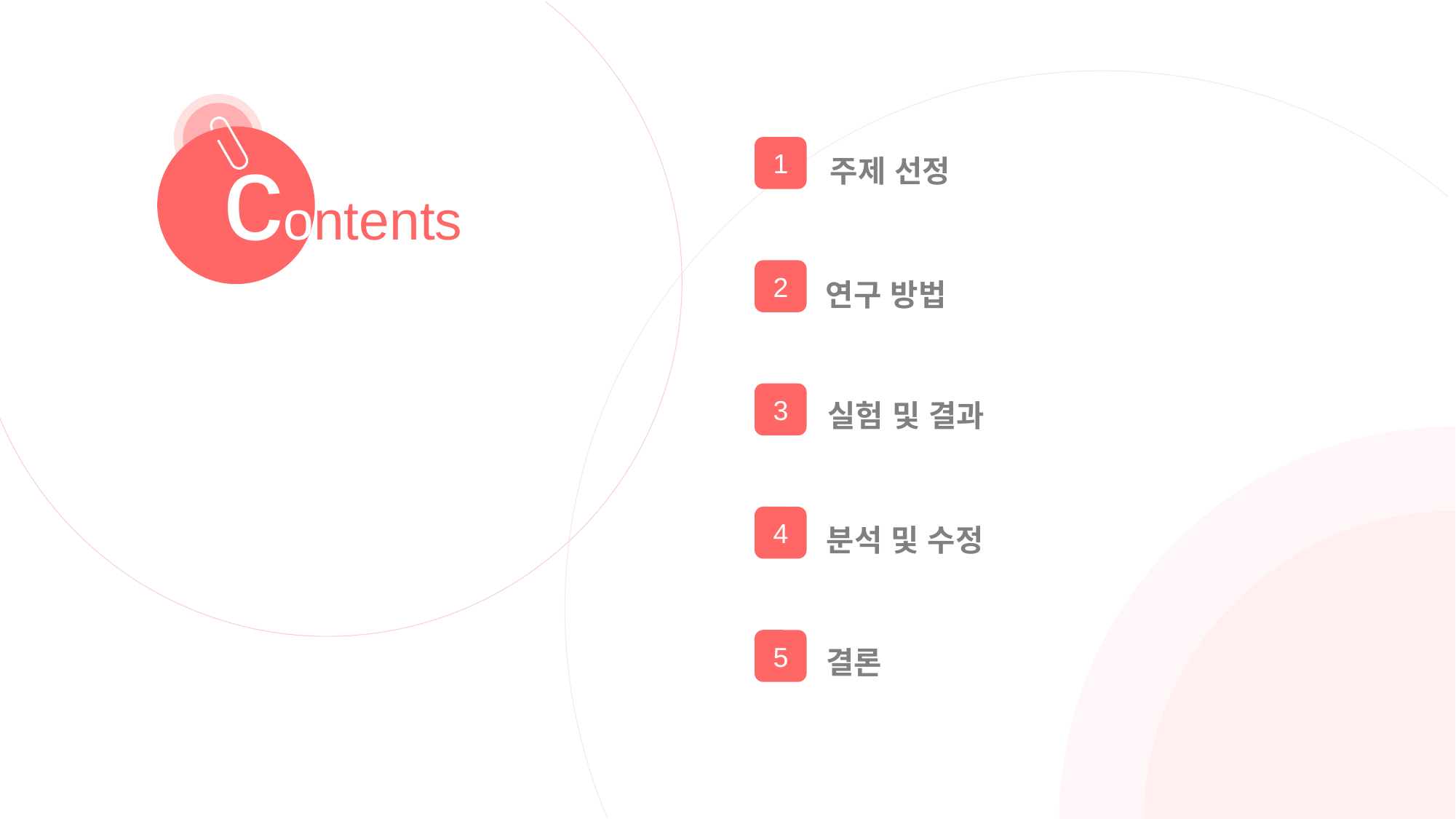

contents
주제 선정
1
2
3
4
5
연구 방법
실험 및 결과
분석 및 수정
결론